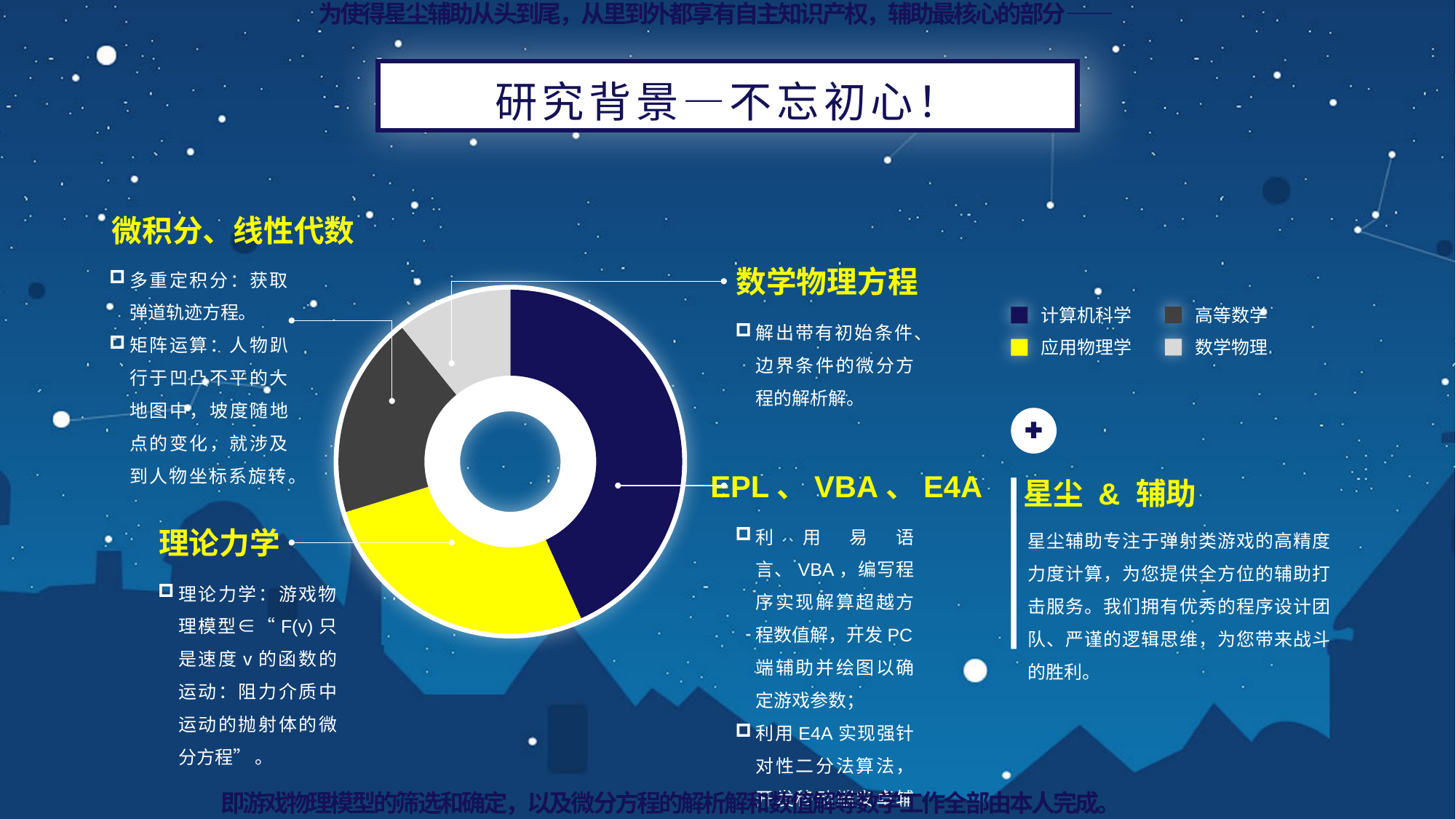

为使得星尘辅助从头到尾，从里到外都享有自主知识产权，辅助最核心的部分——
研究背景—不忘初心！
微积分、线性代数

多重定积分：获取弹道轨迹方程。
矩阵运算：人物趴行于凹凸不平的大地图中，坡度随地点的变化，就涉及到人物坐标系旋转。
数学物理方程

### Chart

| Category |
|---|

### Chart

| Category | 销售额 |
|---|---|
| 第一季度 | 8000.0 |
| 第二季度 | 5000.0 |
| 第三季度 | 3500.0 |
| 第四季度 | 2000.0 |
高等数学
计算机科学
解出带有初始条件、边界条件的微分方程的解析解。

数学物理
应用物理学

EPL、VBA、E4A
星尘 & 辅助

利用易语言、VBA，编写程序实现解算超越方程数值解，开发PC端辅助并绘图以确定游戏参数；
利用E4A实现强针对性二分法算法，开发移动端安卓辅助。
星尘辅助专注于弹射类游戏的高精度力度计算，为您提供全方位的辅助打击服务。我们拥有优秀的程序设计团队、严谨的逻辑思维，为您带来战斗的胜利。
理论力学
理论力学：游戏物理模型∈“F(v)只是速度v的函数的运动：阻力介质中运动的抛射体的微分方程” 。
即游戏物理模型的筛选和确定，以及微分方程的解析解和数值解等数学工作全部由本人完成。